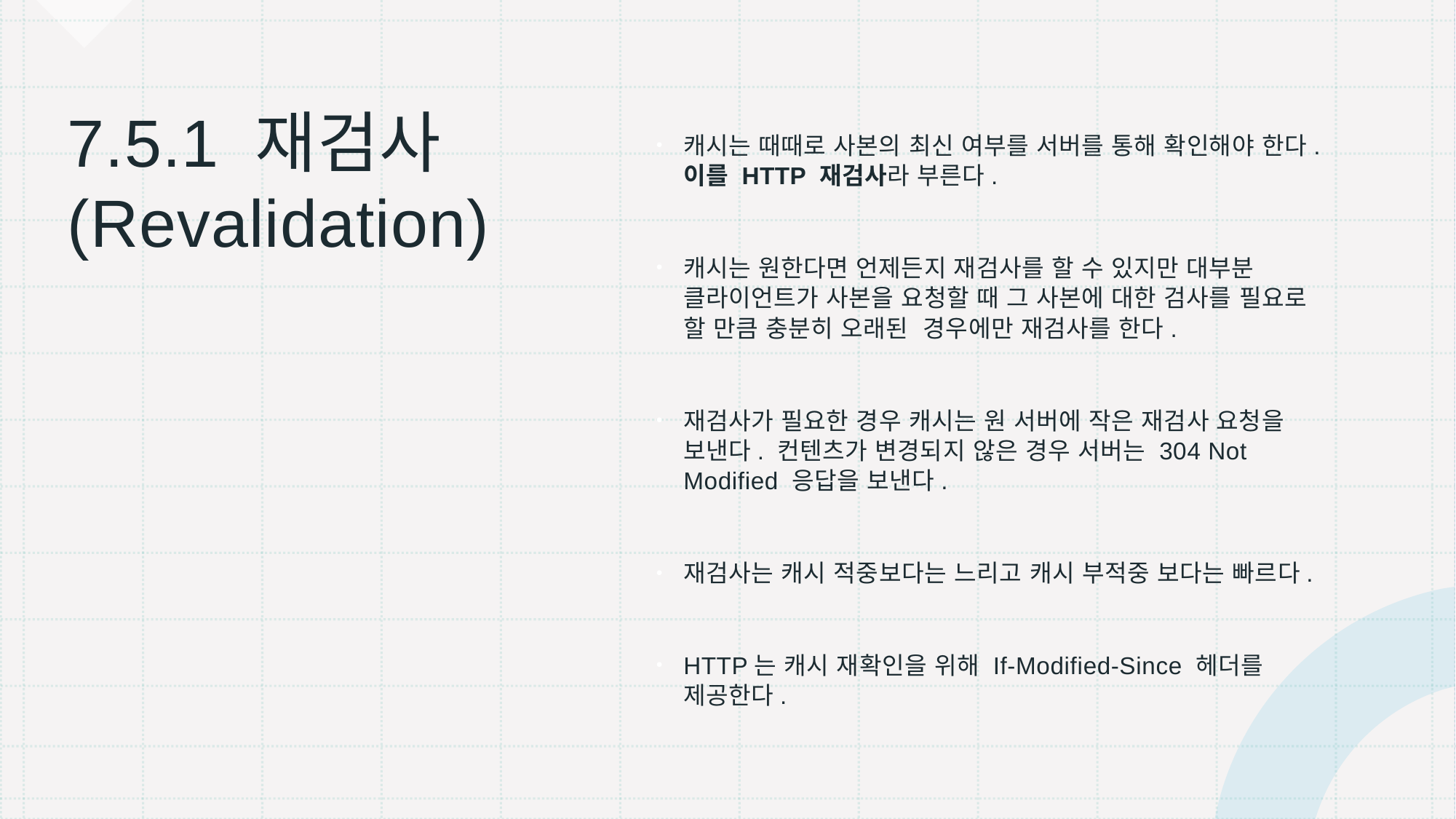

캐시는 때때로 사본의 최신 여부를 서버를 통해 확인해야 한다. 이를 HTTP 재검사라 부른다.

캐시는 원한다면 언제든지 재검사를 할 수 있지만 대부분 클라이언트가 사본을 요청할 때 그 사본에 대한 검사를 필요로 할 만큼 충분히 오래된  경우에만 재검사를 한다.

재검사가 필요한 경우 캐시는 원 서버에 작은 재검사 요청을 보낸다. 컨텐츠가 변경되지 않은 경우 서버는 304 Not Modified 응답을 보낸다.

재검사는 캐시 적중보다는 느리고 캐시 부적중 보다는 빠르다.

HTTP는 캐시 재확인을 위해 If-Modified-Since 헤더를 제공한다.
# 7.5.1 재검사 (Revalidation)